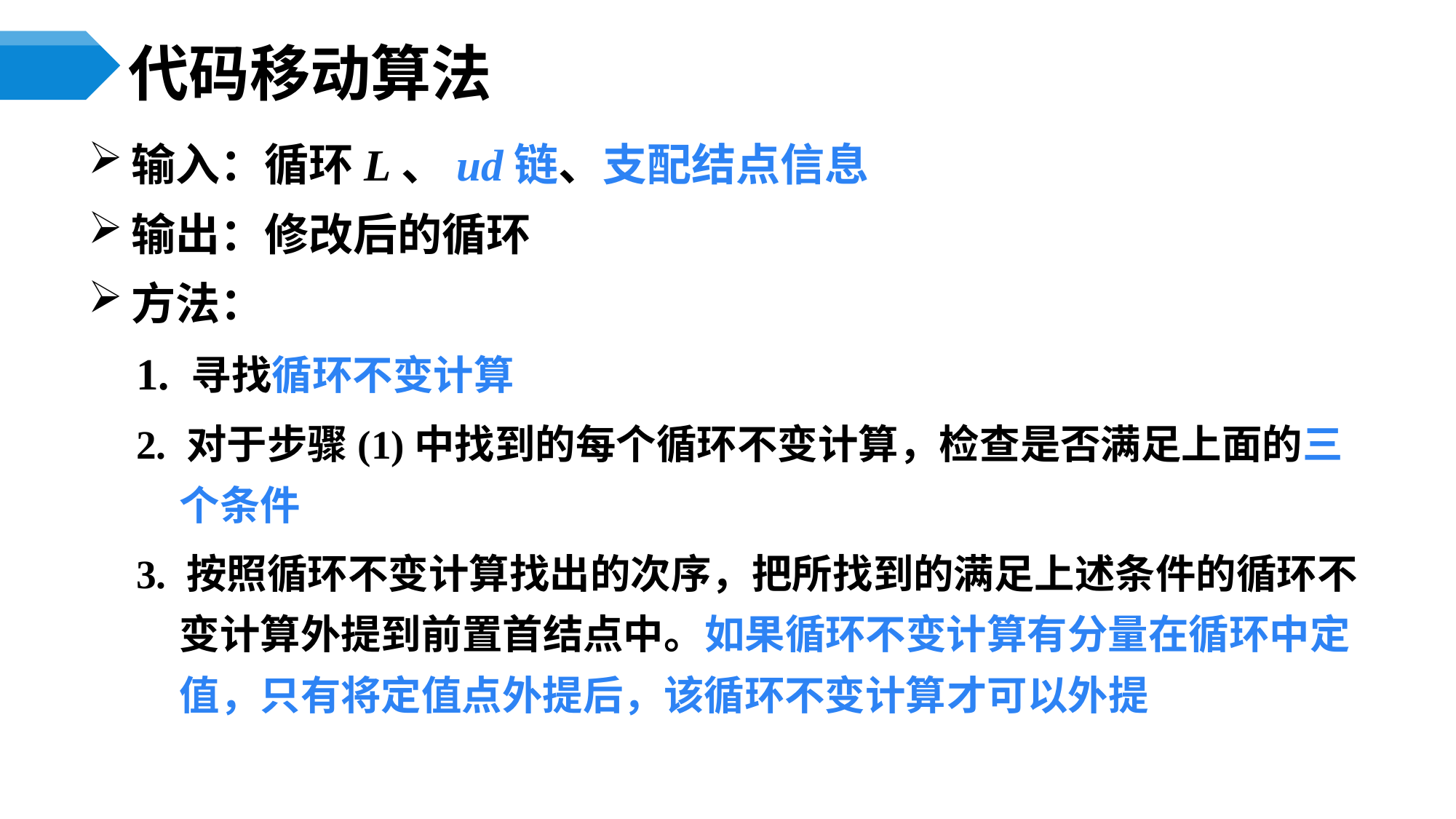

# 代码移动算法
输入：循环L、ud链、支配结点信息
输出：修改后的循环
方法：
1. 寻找循环不变计算
2. 对于步骤(1)中找到的每个循环不变计算，检查是否满足上面的三个条件
3. 按照循环不变计算找出的次序，把所找到的满足上述条件的循环不变计算外提到前置首结点中。如果循环不变计算有分量在循环中定值，只有将定值点外提后，该循环不变计算才可以外提